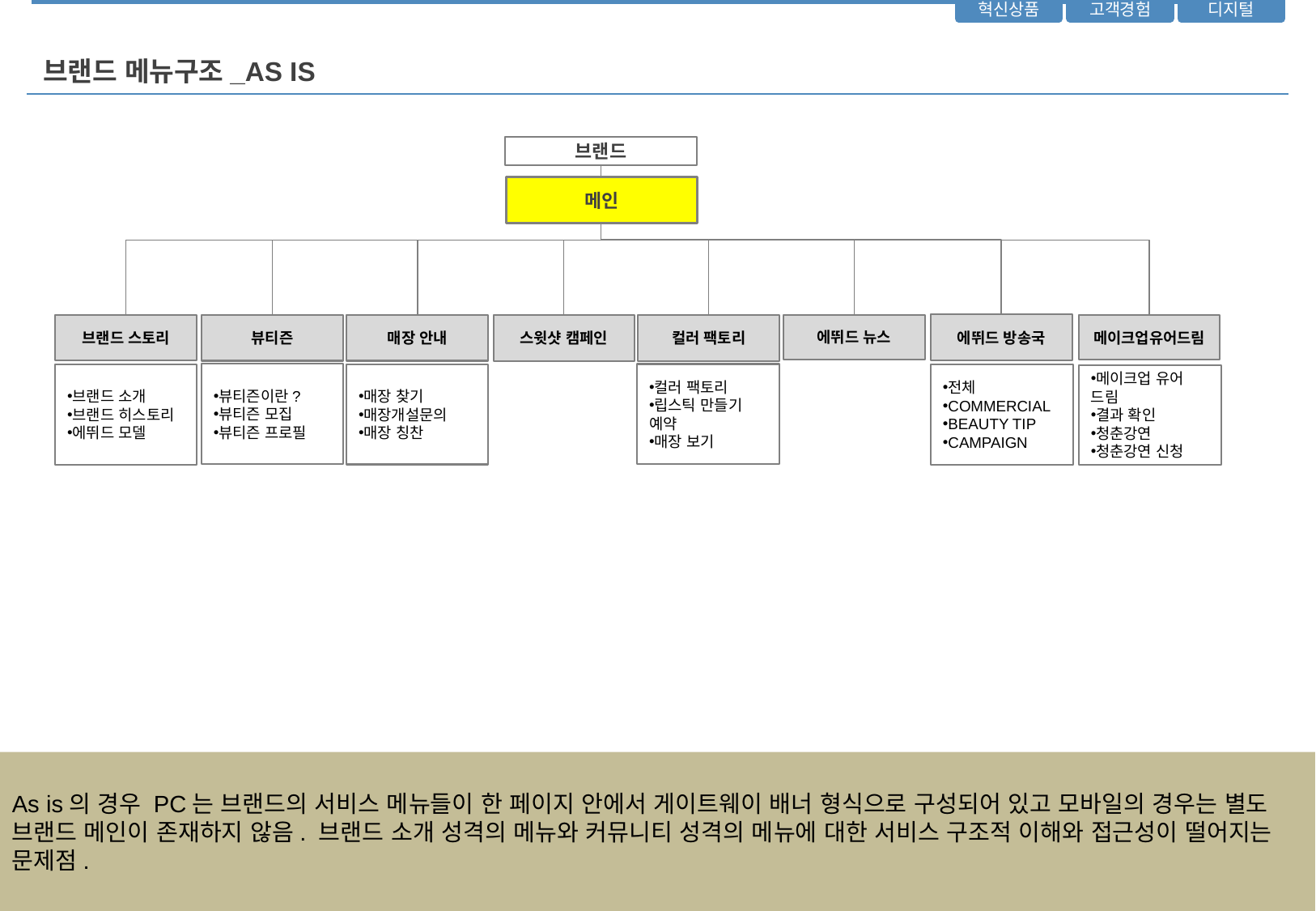

# 브랜드 메뉴구조_AS IS
브랜드
메인
에뛰드 방송국
뷰티즌
매장 안내
에뛰드 뉴스
메이크업유어드림
스윗샷 캠페인
컬러 팩토리
브랜드 스토리
뷰티즌이란?
뷰티즌 모집
뷰티즌 프로필
컬러 팩토리
립스틱 만들기 예약
매장 보기
매장 찾기
매장개설문의
매장 칭찬
브랜드 소개
브랜드 히스토리
에뛰드 모델
전체
COMMERCIAL
BEAUTY TIP
CAMPAIGN
메이크업 유어 드림
결과 확인
청춘강연
청춘강연 신청
As is의 경우 PC는 브랜드의 서비스 메뉴들이 한 페이지 안에서 게이트웨이 배너 형식으로 구성되어 있고 모바일의 경우는 별도 브랜드 메인이 존재하지 않음. 브랜드 소개 성격의 메뉴와 커뮤니티 성격의 메뉴에 대한 서비스 구조적 이해와 접근성이 떨어지는 문제점.